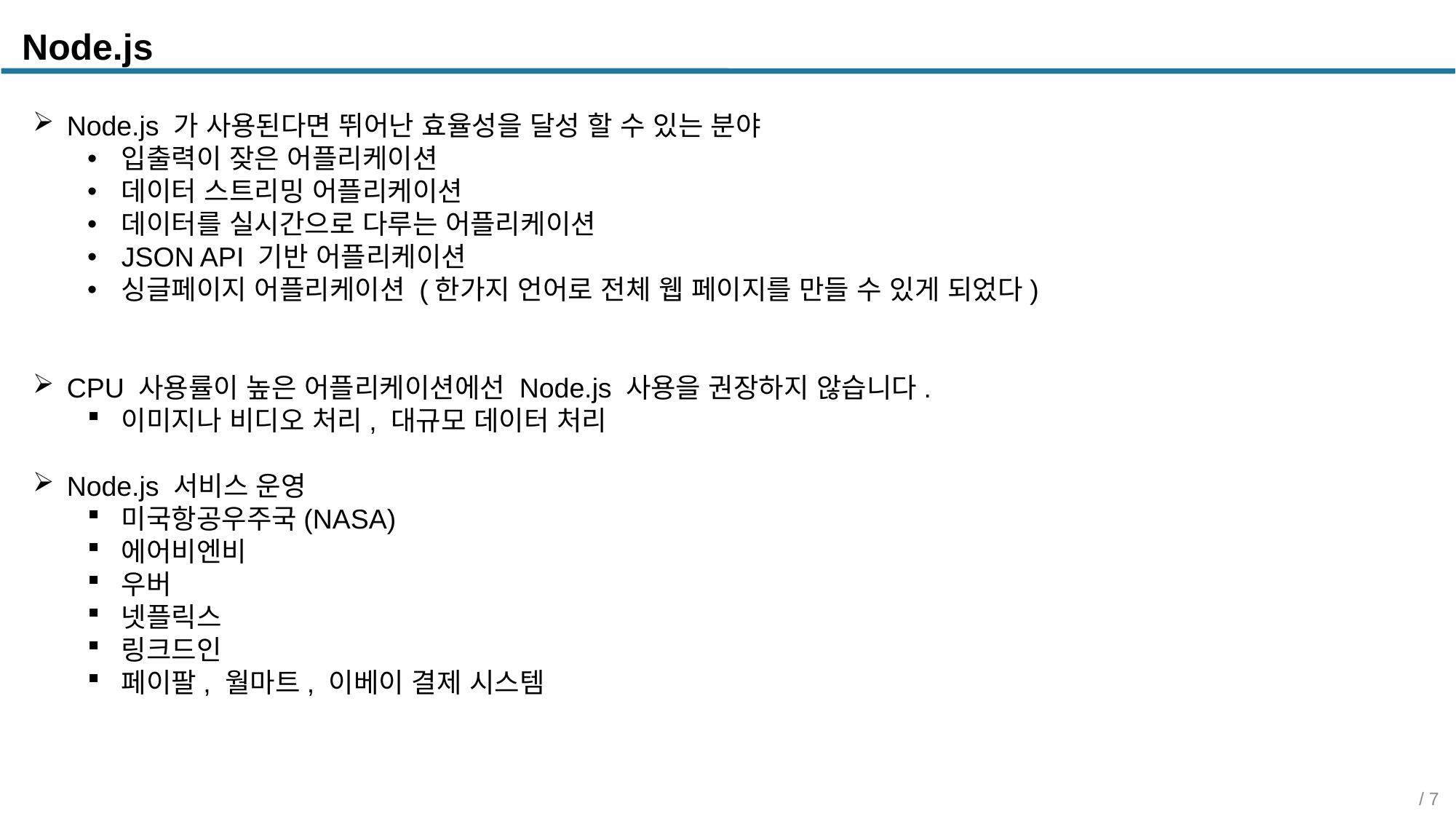

Node.js
Node.js 가 사용된다면 뛰어난 효율성을 달성 할 수 있는 분야
입출력이 잦은 어플리케이션
데이터 스트리밍 어플리케이션
데이터를 실시간으로 다루는 어플리케이션
JSON API 기반 어플리케이션
싱글페이지 어플리케이션 (한가지 언어로 전체 웹 페이지를 만들 수 있게 되었다)

CPU 사용률이 높은 어플리케이션에선 Node.js 사용을 권장하지 않습니다.
이미지나 비디오 처리, 대규모 데이터 처리

Node.js 서비스 운영
미국항공우주국(NASA)
에어비엔비
우버
넷플릭스
링크드인
페이팔, 월마트, 이베이 결제 시스템

/ 7